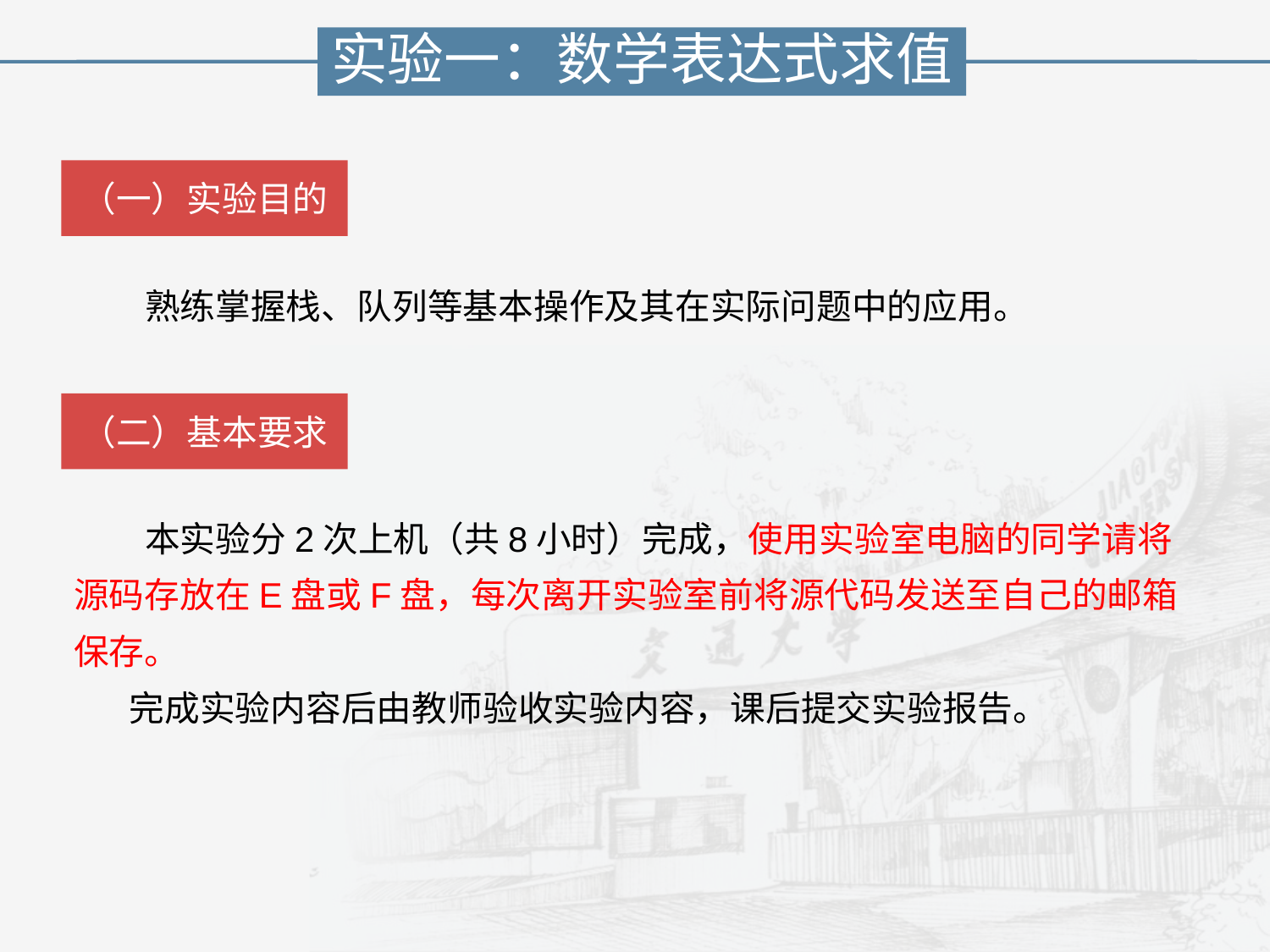

实验一：数学表达式求值
（一）实验目的
        熟练掌握栈、队列等基本操作及其在实际问题中的应用。

（二）基本要求
        本实验分2次上机（共8小时）完成，使用实验室电脑的同学请将源码存放在E盘或F盘，每次离开实验室前将源代码发送至自己的邮箱保存。
      完成实验内容后由教师验收实验内容，课后提交实验报告。